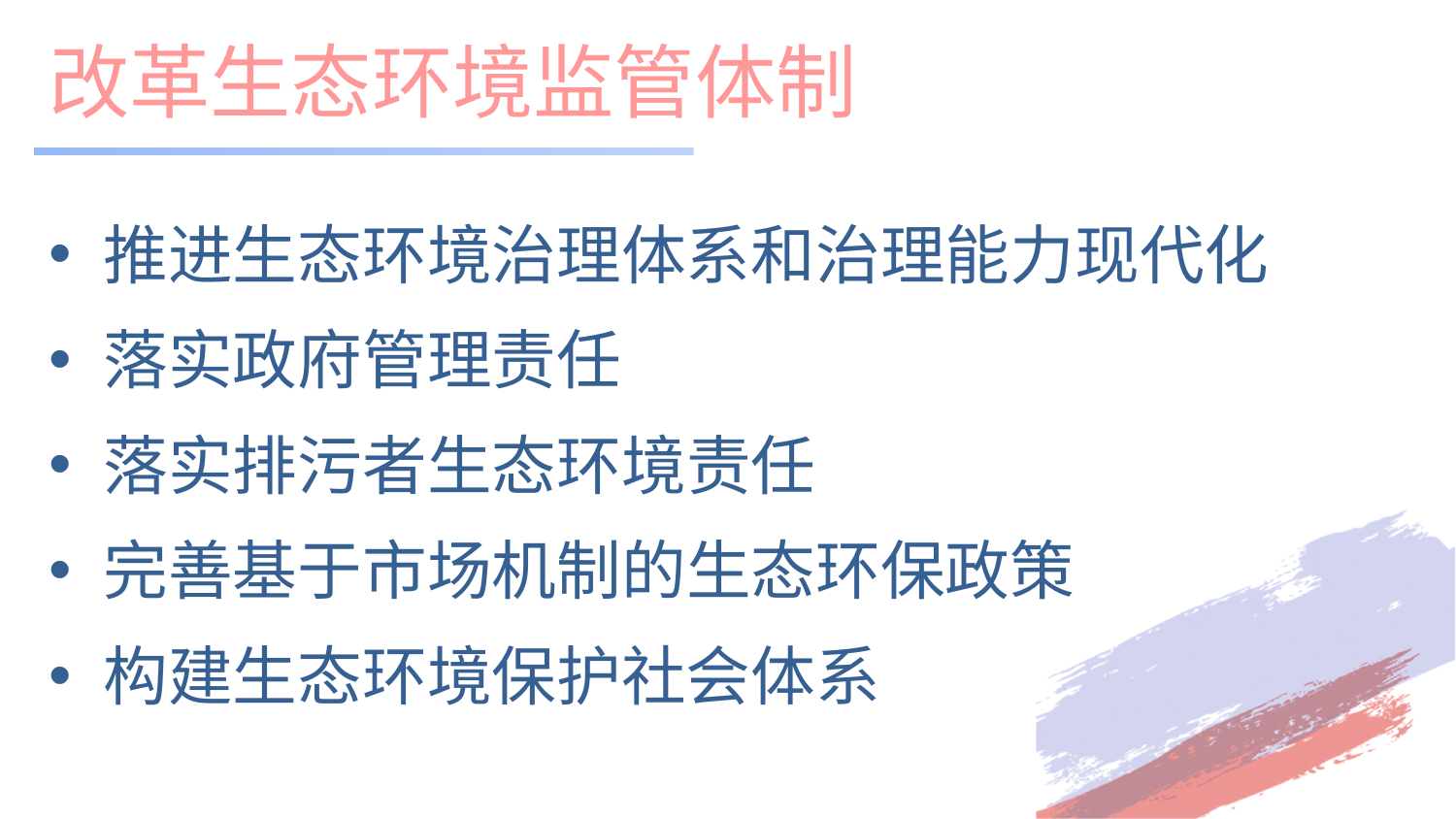

# 改革生态环境监管体制
推进生态环境治理体系和治理能力现代化
落实政府管理责任
落实排污者生态环境责任
完善基于市场机制的生态环保政策
构建生态环境保护社会体系